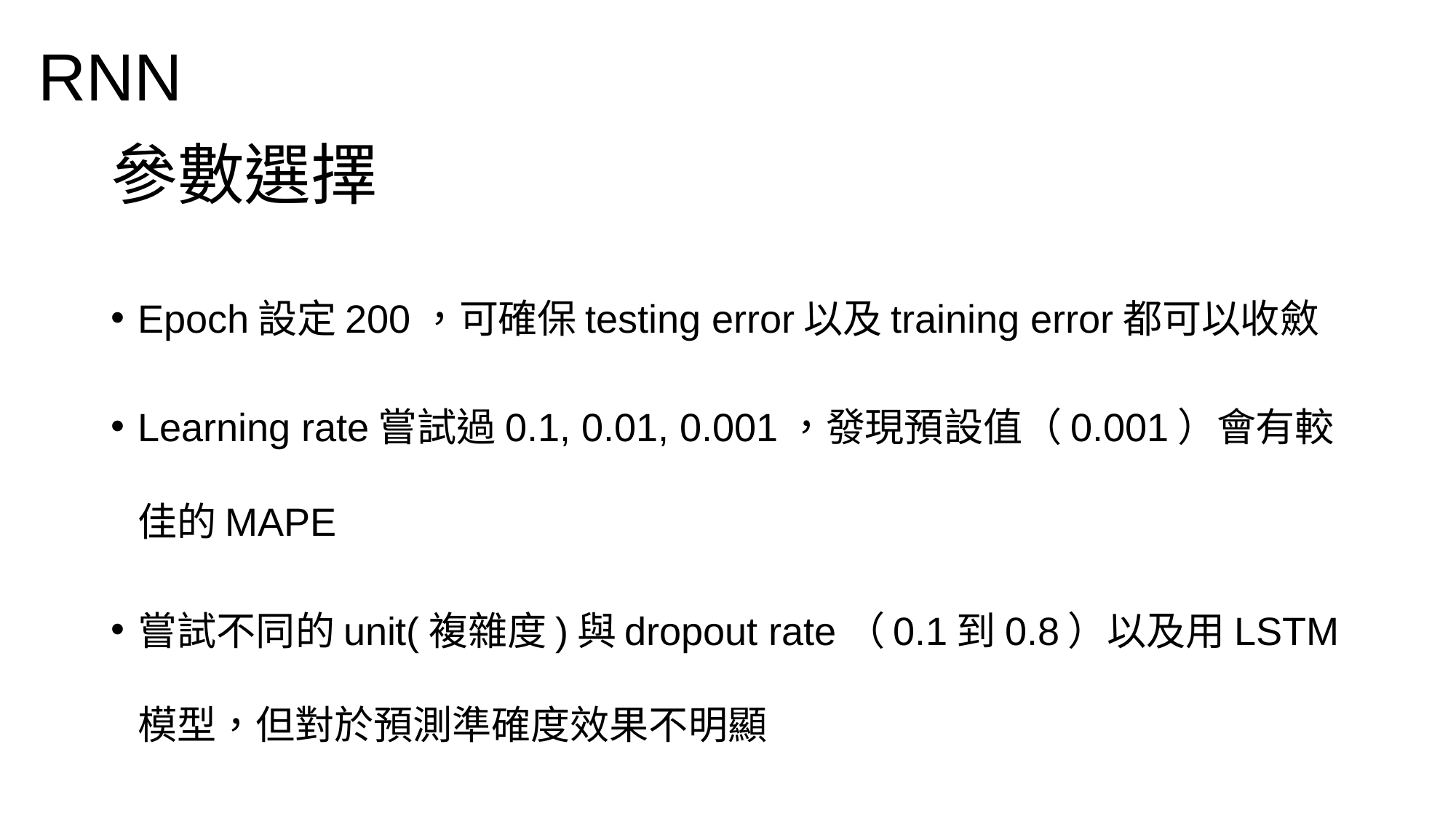

RNN
# 參數選擇
Epoch設定200，可確保testing error以及training error都可以收斂
Learning rate嘗試過0.1, 0.01, 0.001，發現預設值（0.001）會有較佳的MAPE
嘗試不同的unit(複雜度)與dropout rate（0.1到0.8）以及用LSTM模型，但對於預測準確度效果不明顯